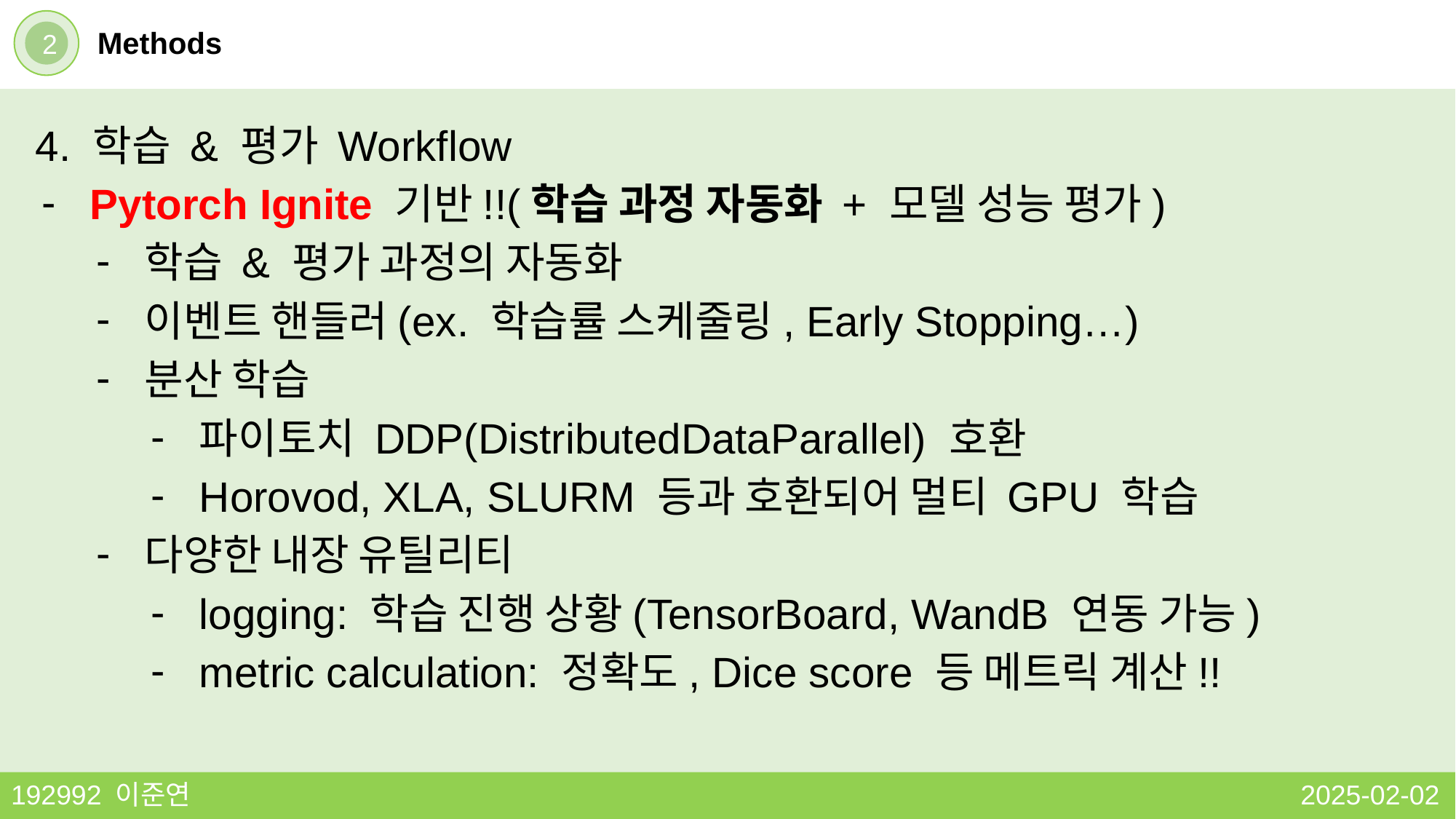

2
Methods

4. 학습 & 평가 Workflow
Pytorch Ignite 기반!!(학습 과정 자동화 + 모델 성능 평가)
학습 & 평가 과정의 자동화
이벤트 핸들러(ex. 학습률 스케줄링, Early Stopping…)
분산 학습
파이토치 DDP(DistributedDataParallel) 호환
Horovod, XLA, SLURM 등과 호환되어 멀티 GPU 학습
다양한 내장 유틸리티
logging: 학습 진행 상황(TensorBoard, WandB 연동 가능)
metric calculation: 정확도, Dice score 등 메트릭 계산!!

192992 이준연
2025-02-02